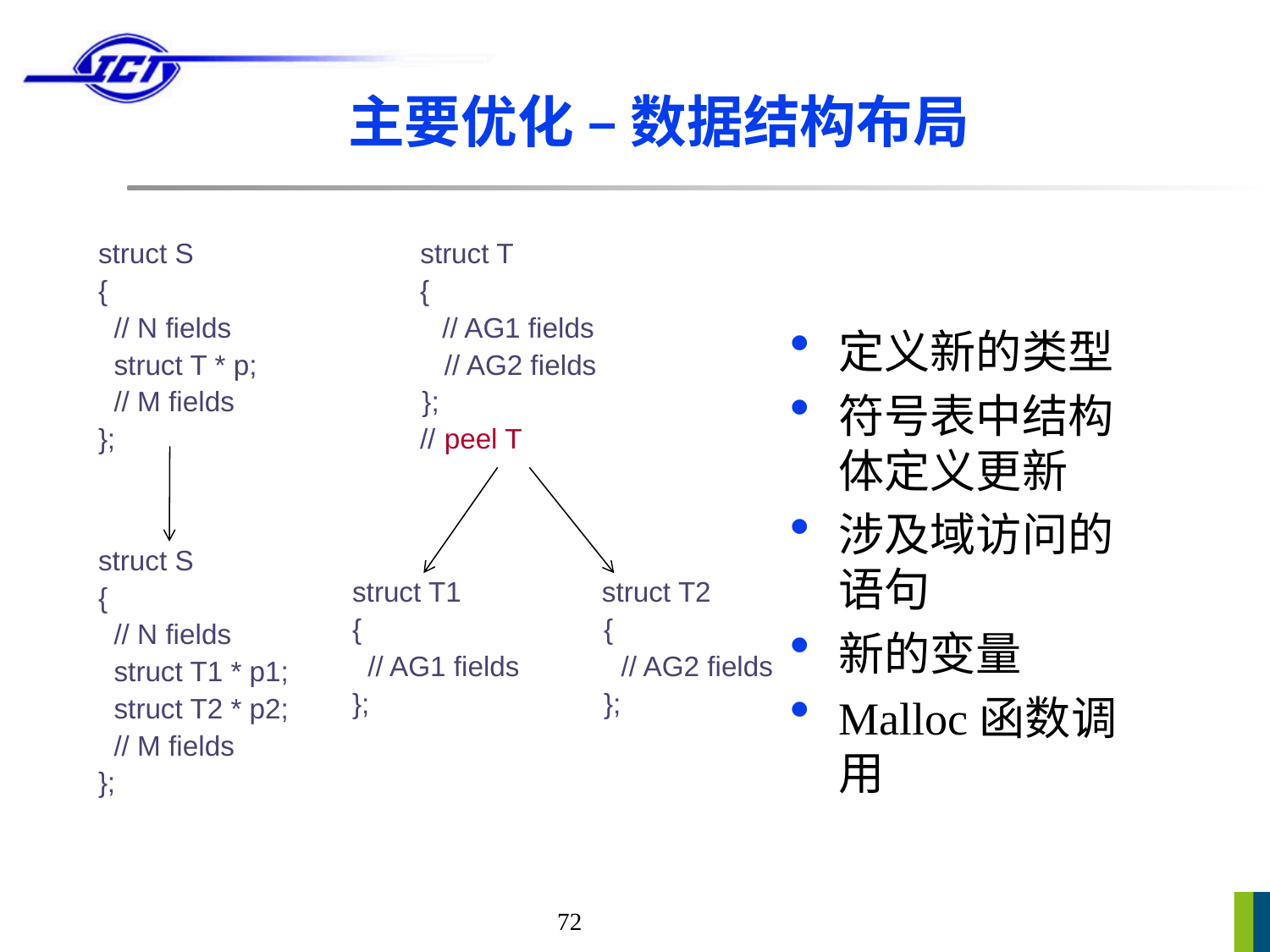

# 主要优化 – 数据结构布局
struct S                             struct T
{                                        {
  // N fields                           // AG1 fields
  struct T * p;                        // AG2 fields
  // M fields                        };
};                                       // peel T
定义新的类型
符号表中结构体定义更新
涉及域访问的语句
新的变量
Malloc函数调用
struct S
{
  // N fields
  struct T1 * p1;
  struct T2 * p2;
  // M fields
};
struct T1                  struct T2
{                               {
  // AG1 fields             // AG2 fields
};                              };